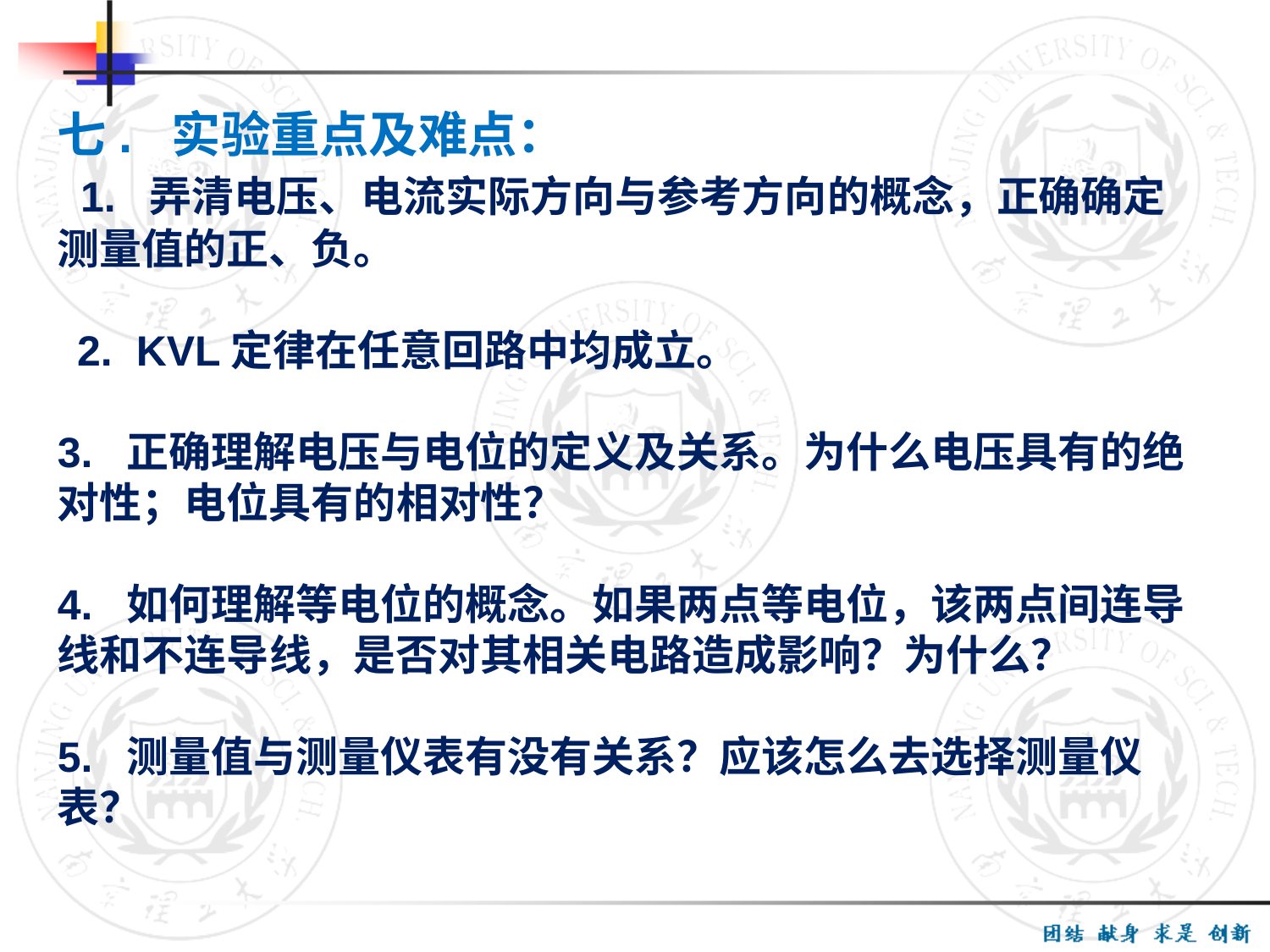

# 七.  实验重点及难点： 1.  弄清电压、电流实际方向与参考方向的概念，正确确定     测量值的正、负。 2.  KVL定律在任意回路中均成立。 3.  正确理解电压与电位的定义及关系。为什么电压具有的绝对性；电位具有的相对性？ 4.  如何理解等电位的概念。如果两点等电位，该两点间连导线和不连导线，是否对其相关电路造成影响？为什么？ 5.  测量值与测量仪表有没有关系？应该怎么去选择测量仪表？